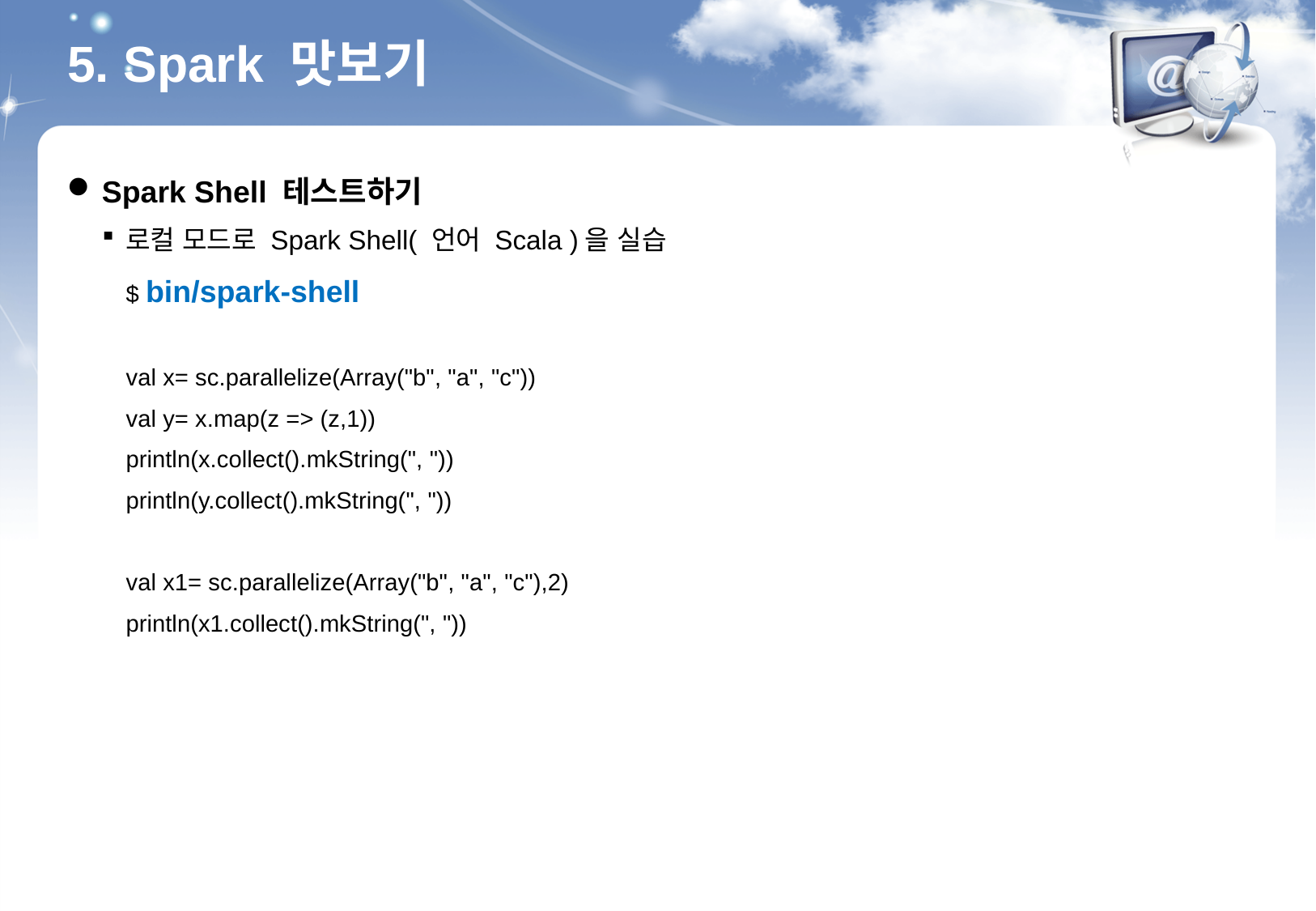

5. Spark 맛보기
Spark Shell 테스트하기
로컬 모드로 Spark Shell( 언어 Scala )을 실습
$ bin/spark-shell

val x= sc.parallelize(Array("b", "a", "c"))
val y= x.map(z => (z,1))
println(x.collect().mkString(", "))
println(y.collect().mkString(", "))

val x1= sc.parallelize(Array("b", "a", "c"),2)
println(x1.collect().mkString(", "))